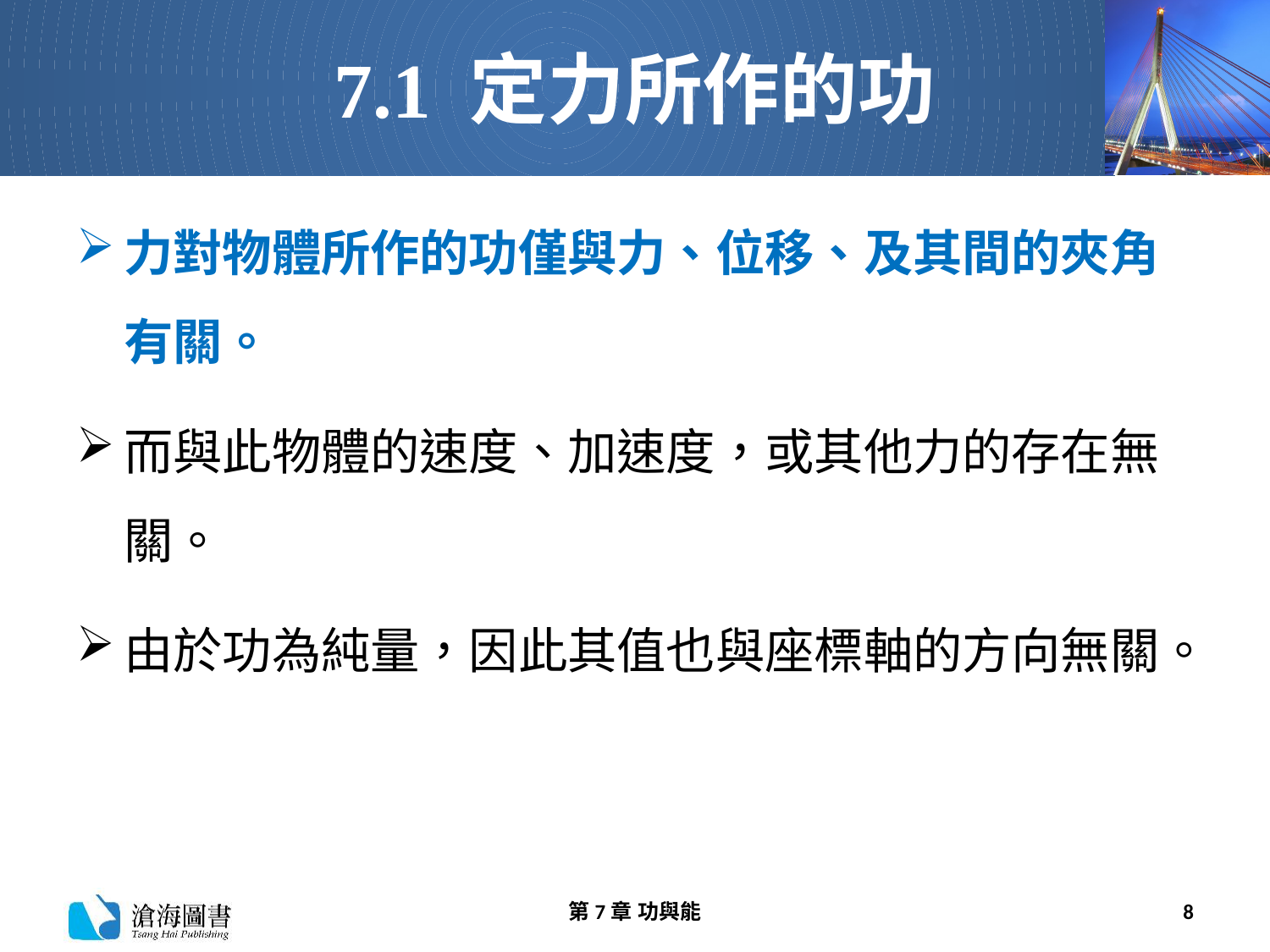

# 7.1 定力所作的功
力對物體所作的功僅與力、位移、及其間的夾角有關。
而與此物體的速度、加速度，或其他力的存在無關。
由於功為純量，因此其值也與座標軸的方向無關。

第7章 功與能
8